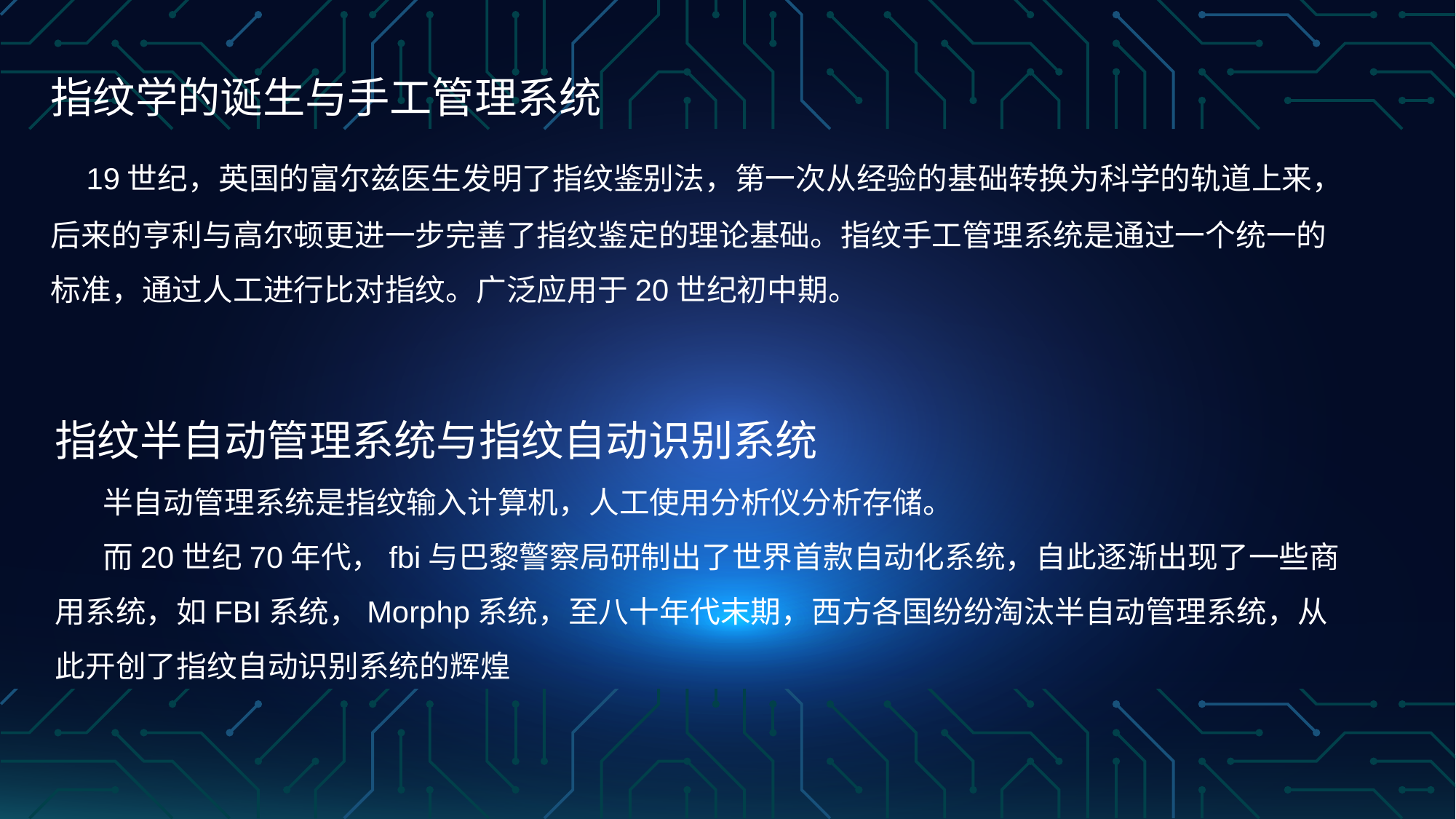

指纹学的诞生与手工管理系统
   19世纪，英国的富尔兹医生发明了指纹鉴别法，第一次从经验的基础转换为科学的轨道上来，后来的亨利与高尔顿更进一步完善了指纹鉴定的理论基础。指纹手工管理系统是通过一个统一的标准，通过人工进行比对指纹。广泛应用于20世纪初中期。

指纹半自动管理系统与指纹自动识别系统
      半自动管理系统是指纹输入计算机，人工使用分析仪分析存储。
      而20世纪70年代，fbi与巴黎警察局研制出了世界首款自动化系统，自此逐渐出现了一些商用系统，如FBI系统，Morphp系统，至八十年代末期，西方各国纷纷淘汰半自动管理系统，从此开创了指纹自动识别系统的辉煌